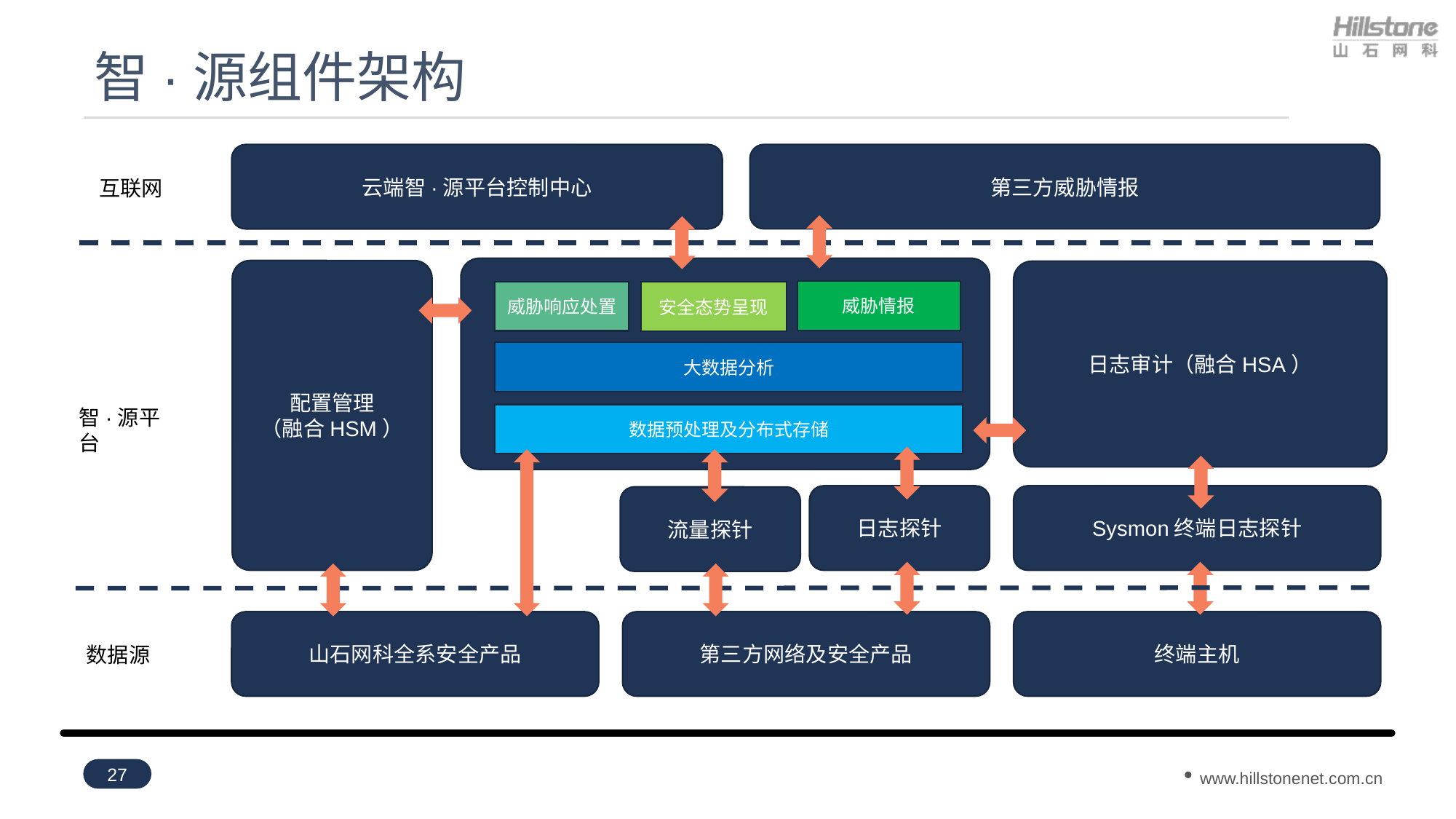

# 智·源组件架构
第三方威胁情报
云端智·源平台控制中心
互联网

配置管理
（融合HSM）
日志审计（融合HSA）
威胁情报
威胁响应处置
安全态势呈现

大数据分析
智·源平台

数据预处理及分布式存储

日志探针
Sysmon终端日志探针
流量探针

山石网科全系安全产品
第三方网络及安全产品
终端主机
数据源
27